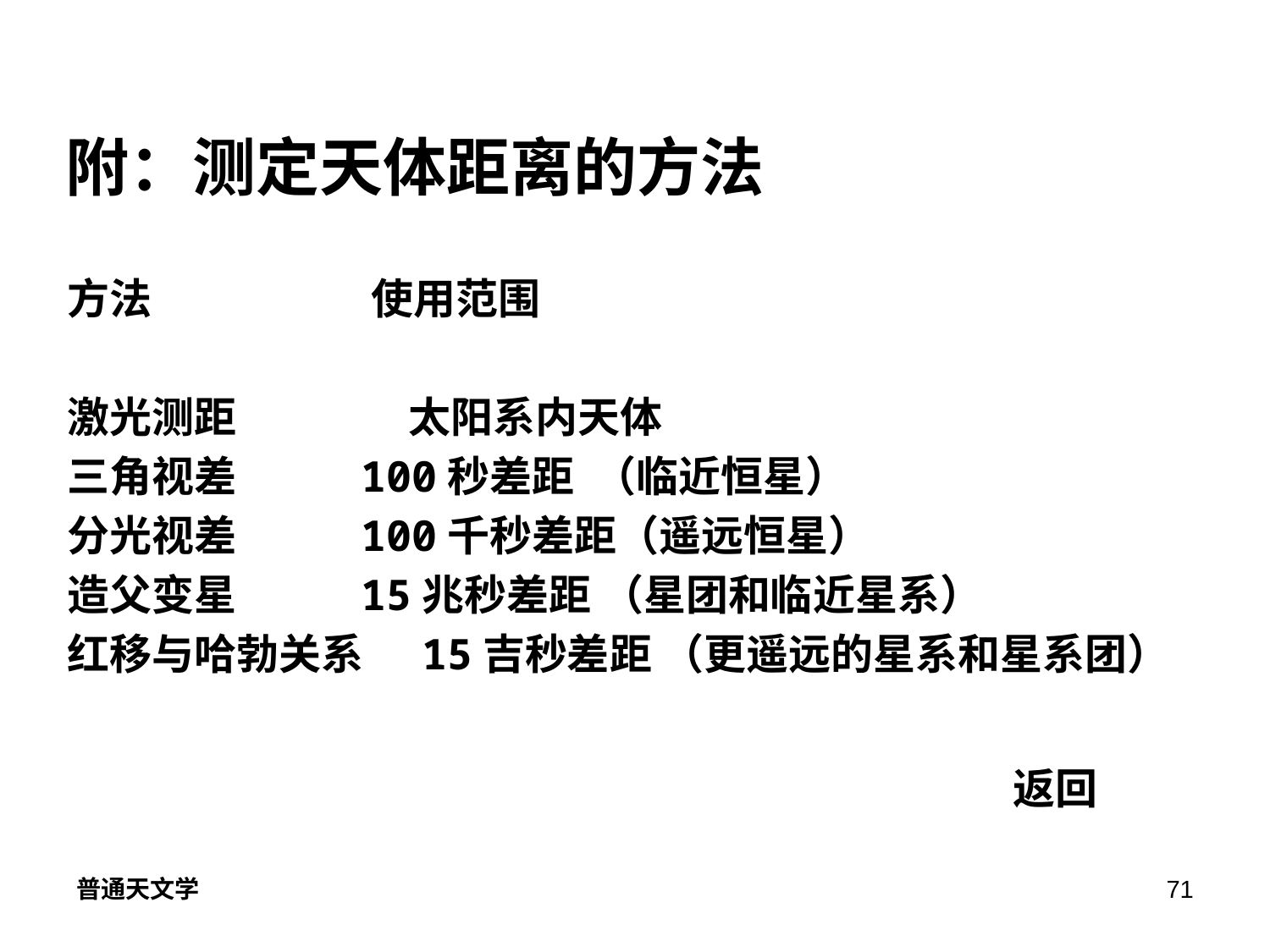

# 附：测定天体距离的方法
方法                       使用范围

激光测距                  太阳系内天体
三角视差            100秒差距  （临近恒星）
分光视差            100千秒差距（遥远恒星）
造父变星            15兆秒差距 （星团和临近星系）
红移与哈勃关系     15吉秒差距 （更遥远的星系和星系团）
返回
普通天文学
71